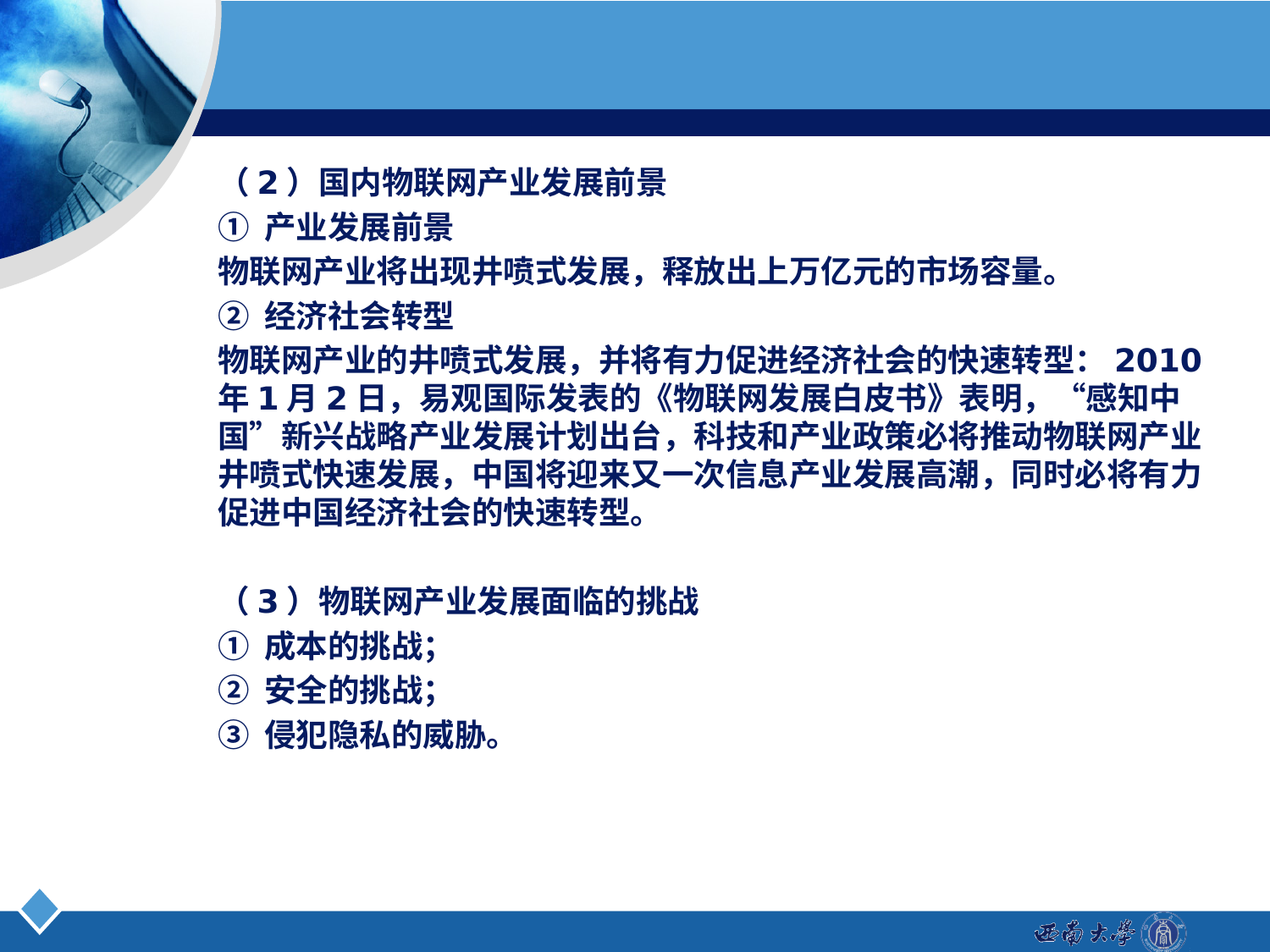

#
（2）国内物联网产业发展前景
① 产业发展前景
物联网产业将出现井喷式发展，释放出上万亿元的市场容量。
② 经济社会转型
物联网产业的井喷式发展，并将有力促进经济社会的快速转型：2010年1月2日，易观国际发表的《物联网发展白皮书》表明，“感知中国”新兴战略产业发展计划出台，科技和产业政策必将推动物联网产业井喷式快速发展，中国将迎来又一次信息产业发展高潮，同时必将有力促进中国经济社会的快速转型。

（3）物联网产业发展面临的挑战
① 成本的挑战；
② 安全的挑战；
③ 侵犯隐私的威胁。